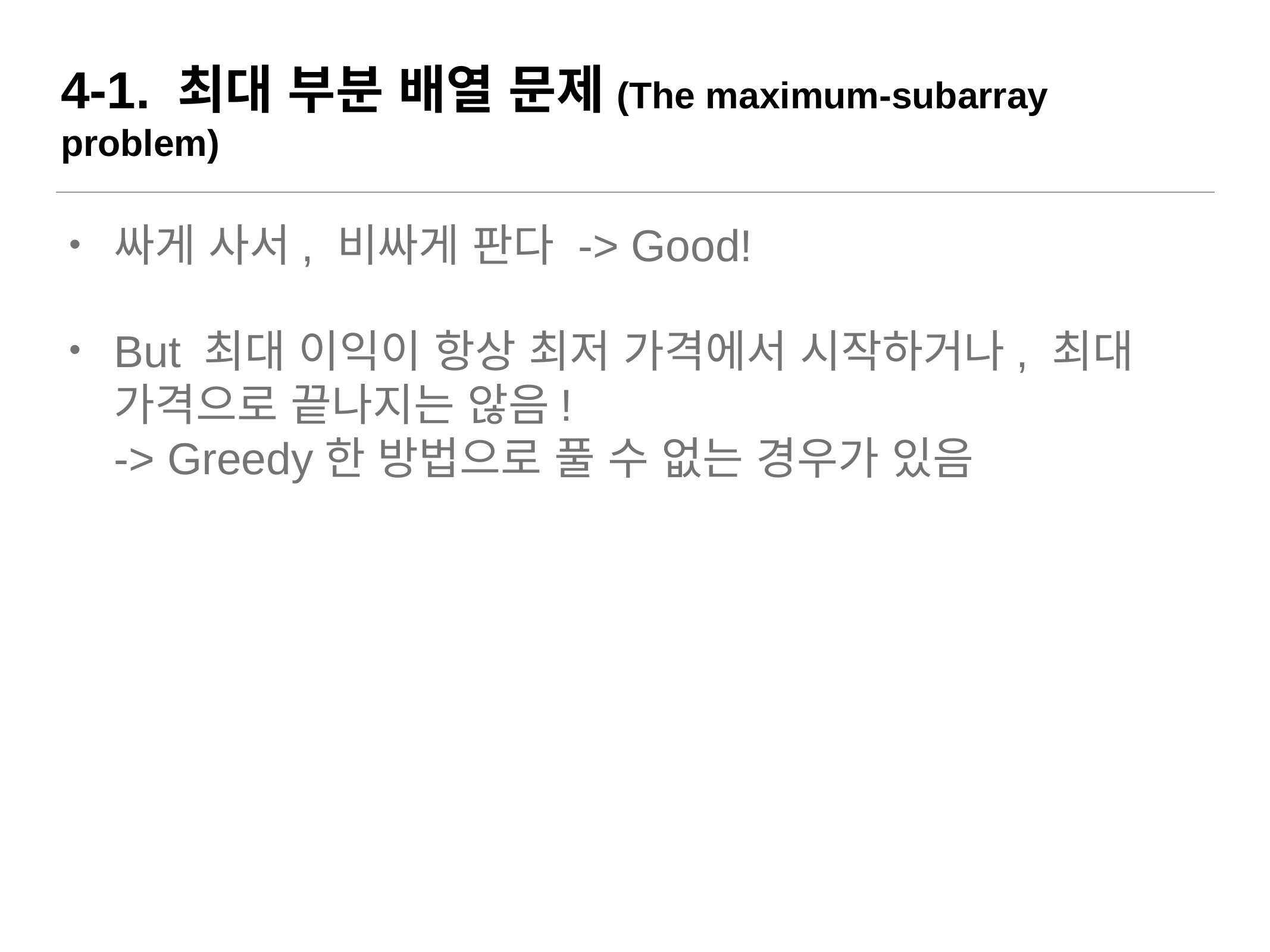

# 4-1. 최대 부분 배열 문제(The maximum-subarray problem)
싸게 사서, 비싸게 판다 -> Good!
But 최대 이익이 항상 최저 가격에서 시작하거나, 최대 가격으로 끝나지는 않음!
-> Greedy한 방법으로 풀 수 없는 경우가 있음